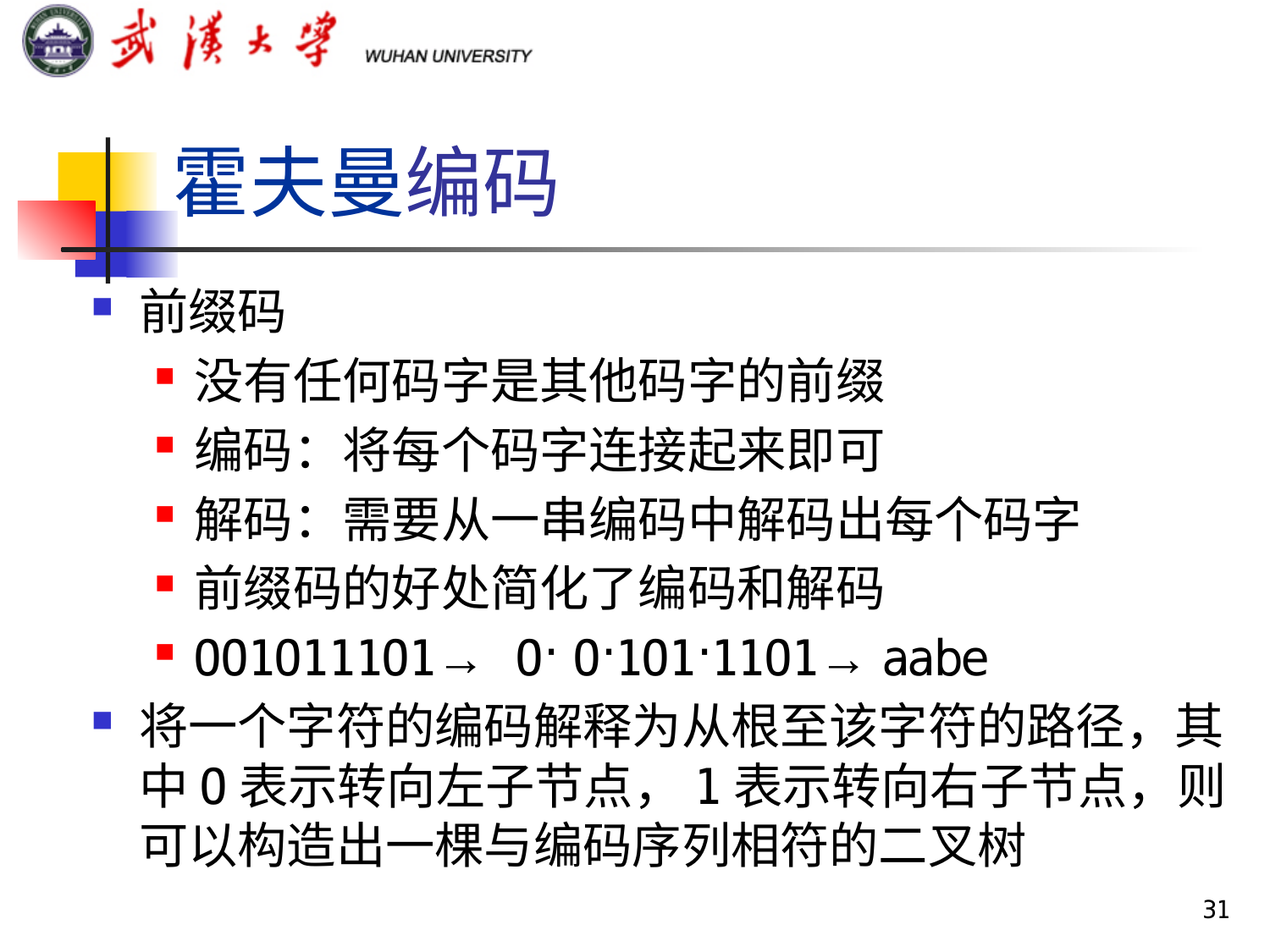

# 霍夫曼编码
前缀码
没有任何码字是其他码字的前缀
编码：将每个码字连接起来即可
解码：需要从一串编码中解码出每个码字
前缀码的好处简化了编码和解码
001011101→  0· 0·101·1101→ aabe
将一个字符的编码解释为从根至该字符的路径，其中0表示转向左子节点，1表示转向右子节点，则可以构造出一棵与编码序列相符的二叉树
31